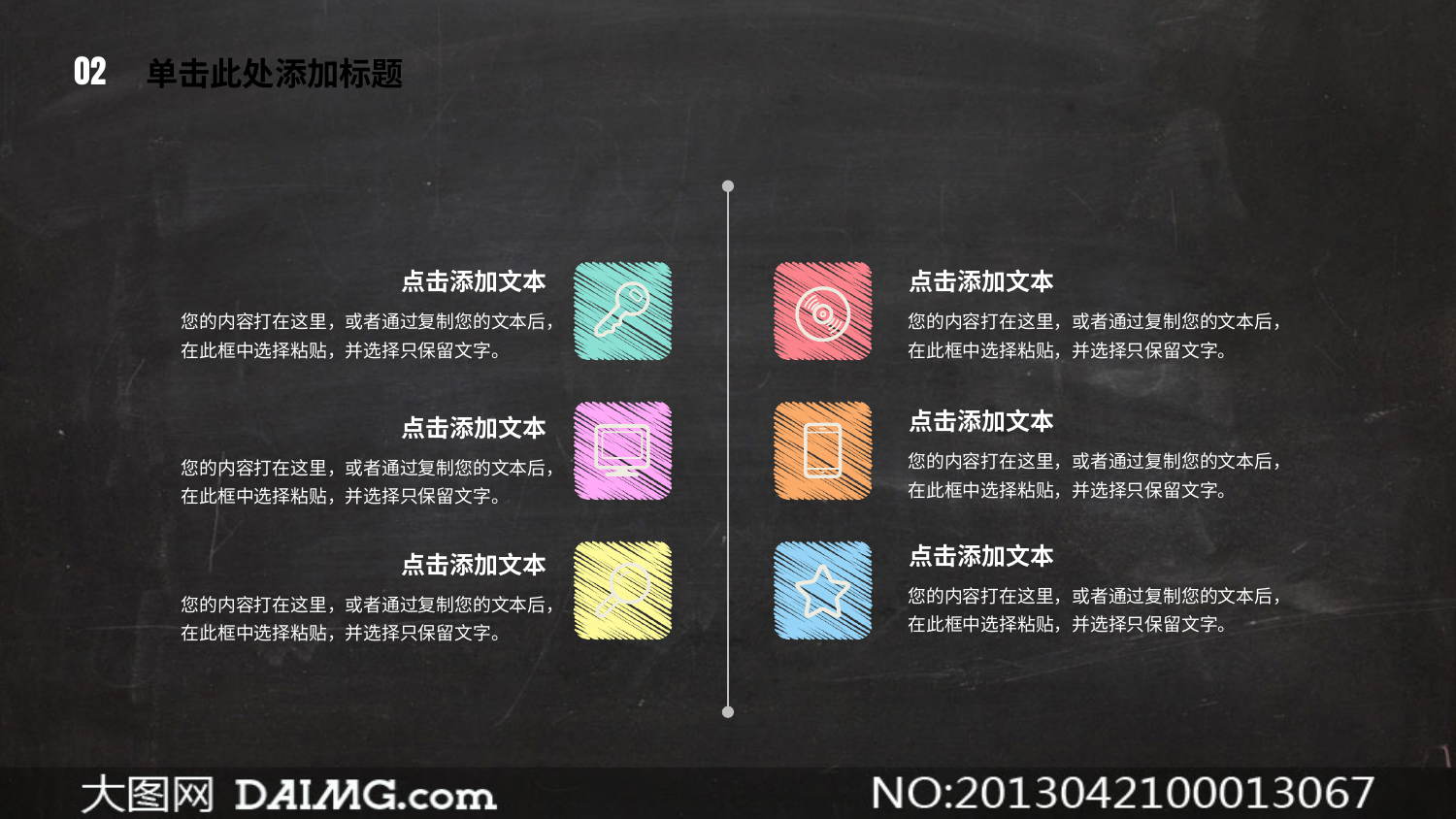

02
单击此处添加标题
点击添加文本
点击添加文本

您的内容打在这里，或者通过复制您的文本后，在此框中选择粘贴，并选择只保留文字。
您的内容打在这里，或者通过复制您的文本后，在此框中选择粘贴，并选择只保留文字。
点击添加文本

点击添加文本
您的内容打在这里，或者通过复制您的文本后，在此框中选择粘贴，并选择只保留文字。
您的内容打在这里，或者通过复制您的文本后，在此框中选择粘贴，并选择只保留文字。
点击添加文本

点击添加文本
您的内容打在这里，或者通过复制您的文本后，在此框中选择粘贴，并选择只保留文字。
您的内容打在这里，或者通过复制您的文本后，在此框中选择粘贴，并选择只保留文字。